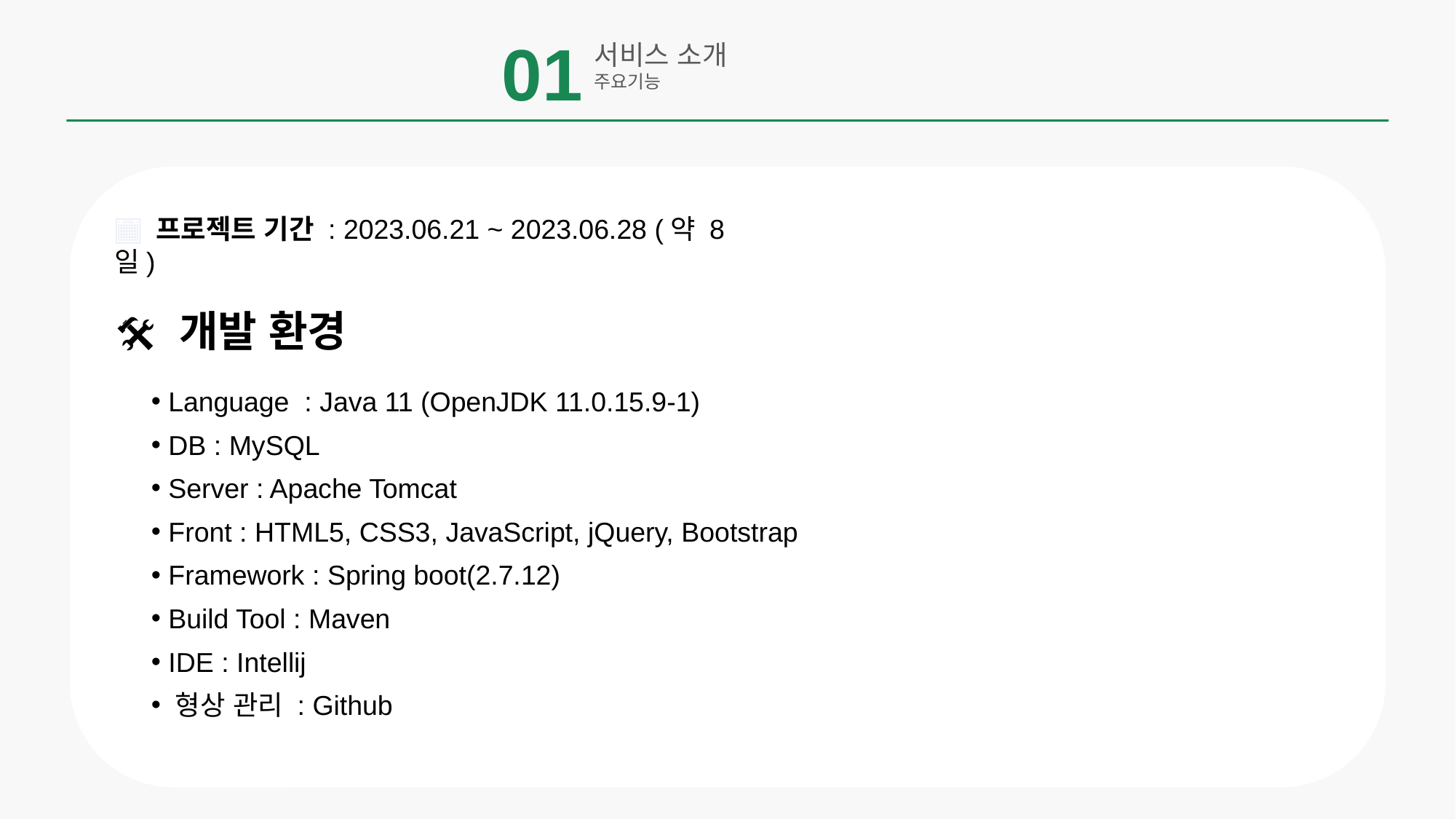

01
서비스 소개
주요기능

📅 프로젝트 기간 : 2023.06.21 ~ 2023.06.28 (약 8일)
🛠️ 개발 환경
 Language  : Java 11 (OpenJDK 11.0.15.9-1)
 DB : MySQL
 Server : Apache Tomcat
 Front : HTML5, CSS3, JavaScript, jQuery, Bootstrap
 Framework : Spring boot(2.7.12)
 Build Tool : Maven
 IDE : Intellij
 형상 관리 : Github